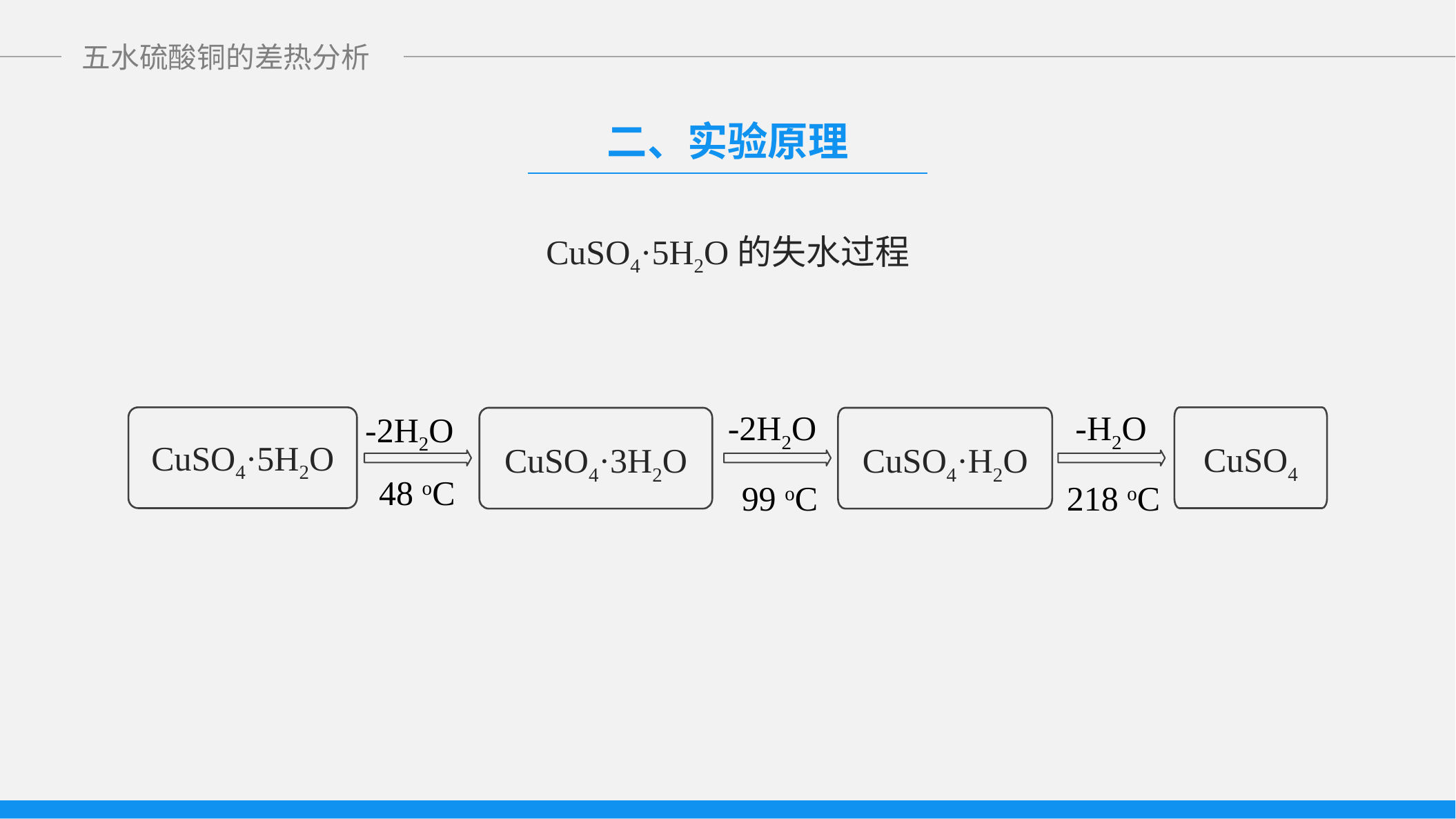

二、实验原理
CuSO4·5H2O的失水过程
-2H2O
99 oC
-H2O
218 oC
-2H2O
48 oC
CuSO4
CuSO4·5H2O
CuSO4·3H2O
CuSO4·H2O